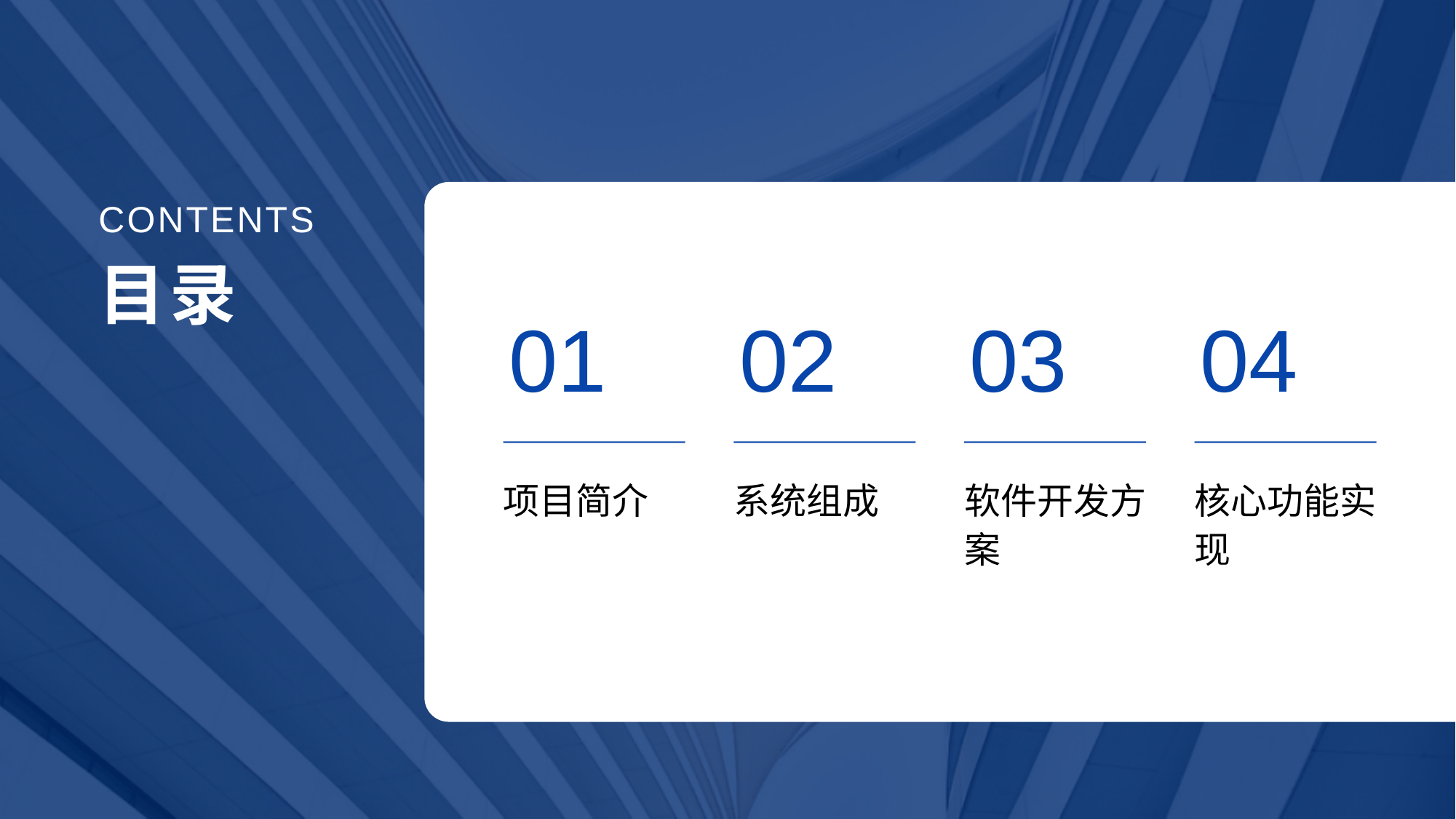

CONTENTS
目录
01
02
03
04

项目简介
系统组成
软件开发方案
核心功能实现